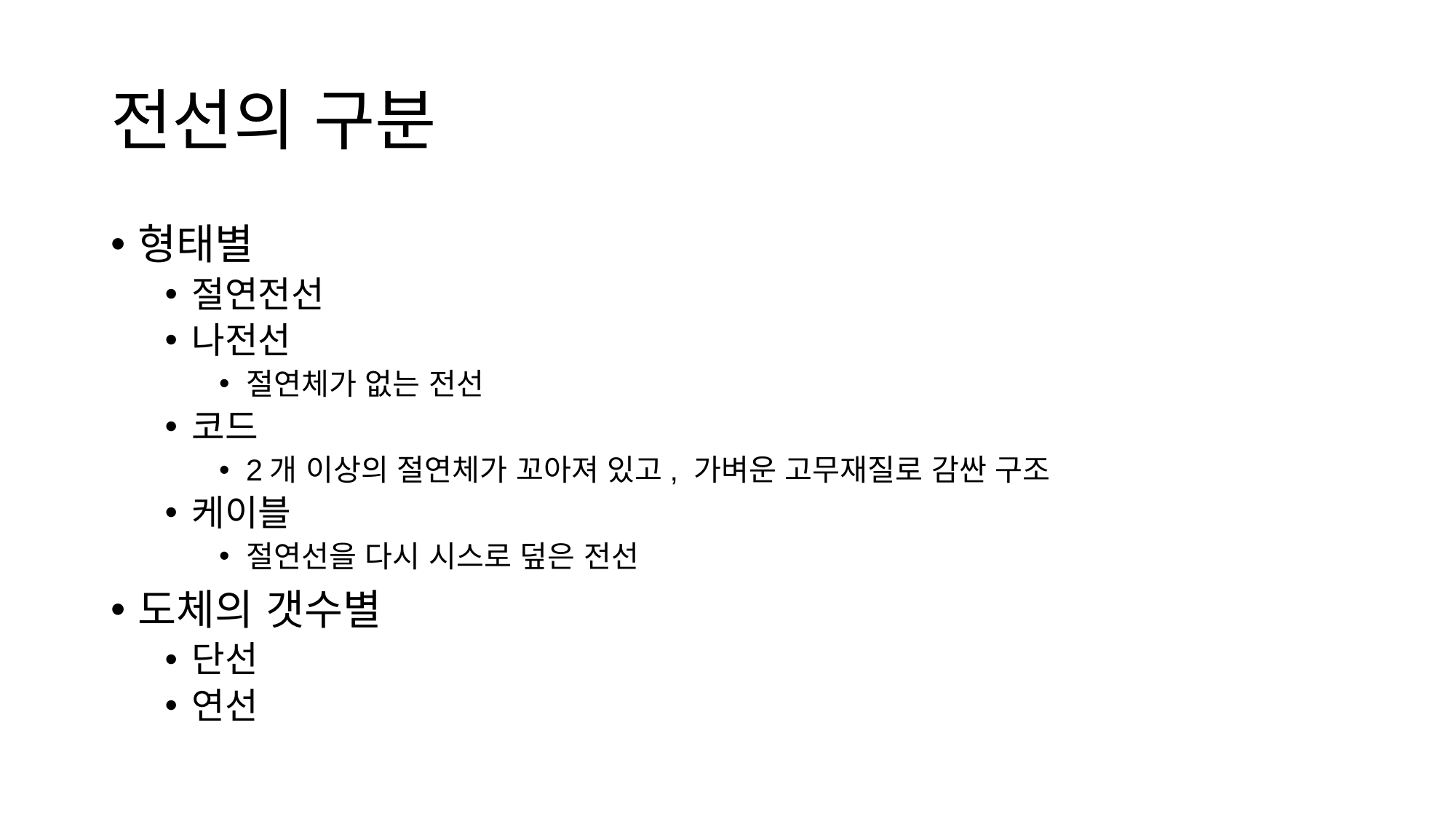

# 전선의 구분
형태별
절연전선
나전선
절연체가 없는 전선
코드
2개 이상의 절연체가 꼬아져 있고, 가벼운 고무재질로 감싼 구조
케이블
절연선을 다시 시스로 덮은 전선
도체의 갯수별
단선
연선